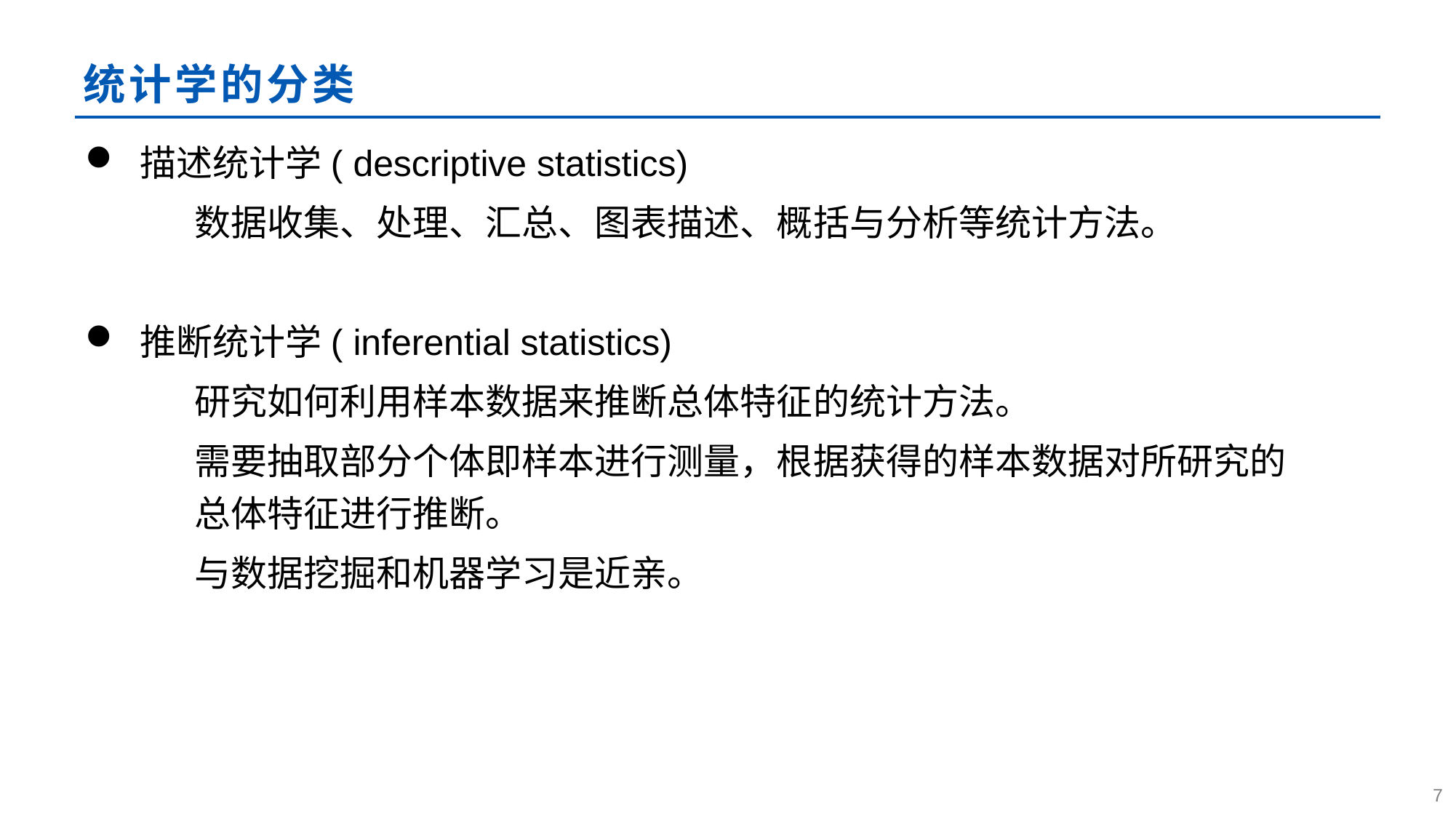

# 统计学的分类
描述统计学( descriptive statistics)
	数据收集、处理、汇总、图表描述、概括与分析等统计方法。

推断统计学( inferential statistics)
	研究如何利用样本数据来推断总体特征的统计方法。
	需要抽取部分个体即样本进行测量，根据获得的样本数据对所研究的	总体特征进行推断。
	与数据挖掘和机器学习是近亲。
7